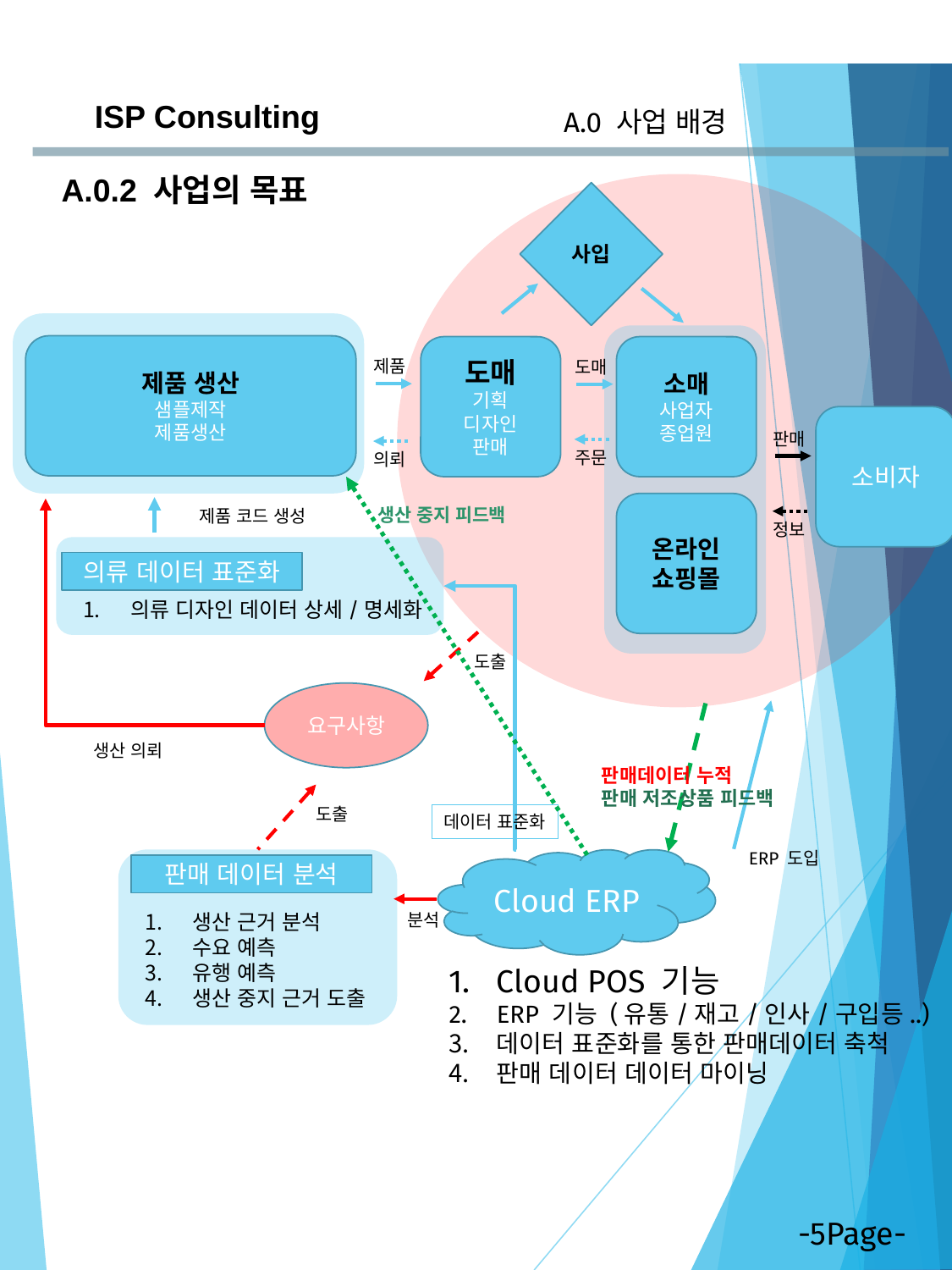

ISP Consulting
A.0 사업 배경
A.0.2 사업의 목표

사입

제품 생산
샘플제작
제품생산
도매
기획
디자인
판매
소매
사업자
종업원
제품
도매
소비자
판매
주문
의뢰
온라인
쇼핑몰
생산 중지 피드백
제품 코드 생성
정보

의류 데이터 표준화
의류 디자인 데이터 상세/명세화
도출
요구사항
생산 의뢰
판매데이터 누적
판매 저조상품 피드백
도출
데이터 표준화
ERP 도입

Cloud ERP
판매 데이터 분석
생산 근거 분석
수요 예측
유행 예측
생산 중지 근거 도출
분석
Cloud POS 기능
ERP 기능 (유통/재고/인사/구입등..)
데이터 표준화를 통한 판매데이터 축척
판매 데이터 데이터 마이닝
-5Page-